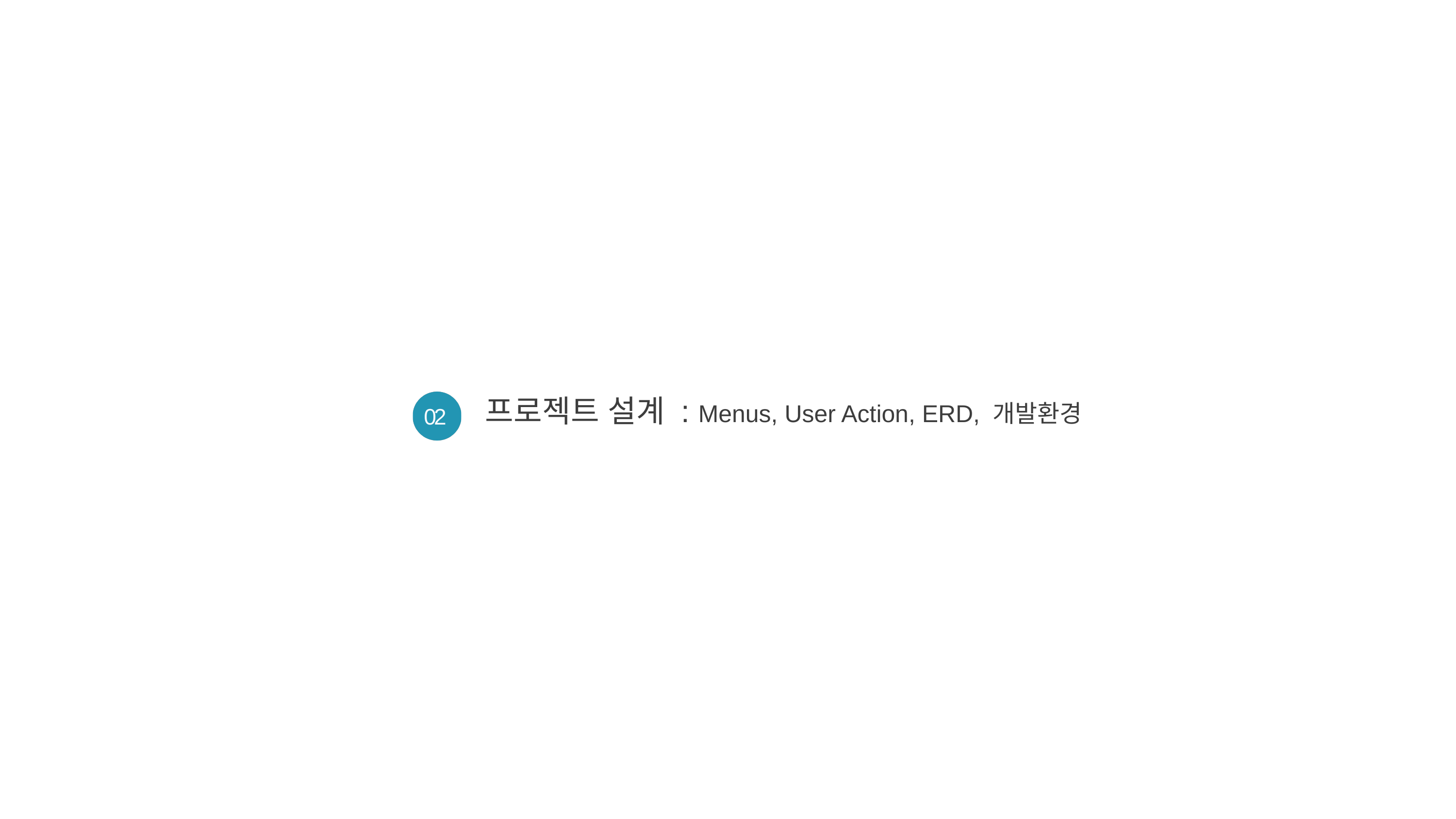

프로젝트 설계 : Menus, User Action, ERD, 개발환경

02